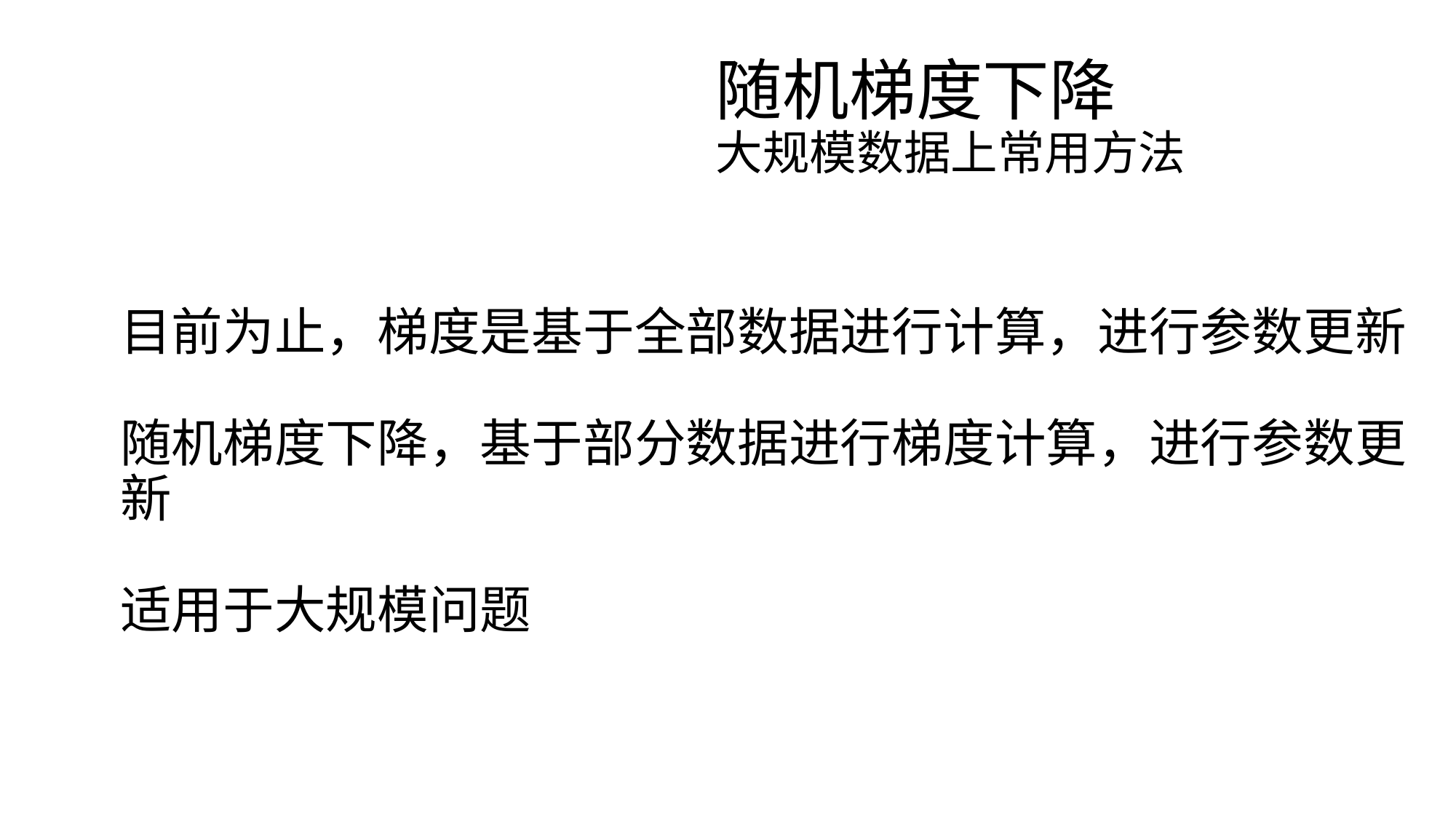

# 随机梯度下降 大规模数据上常用方法
目前为止，梯度是基于全部数据进行计算，进行参数更新

随机梯度下降，基于部分数据进行梯度计算，进行参数更新

适用于大规模问题